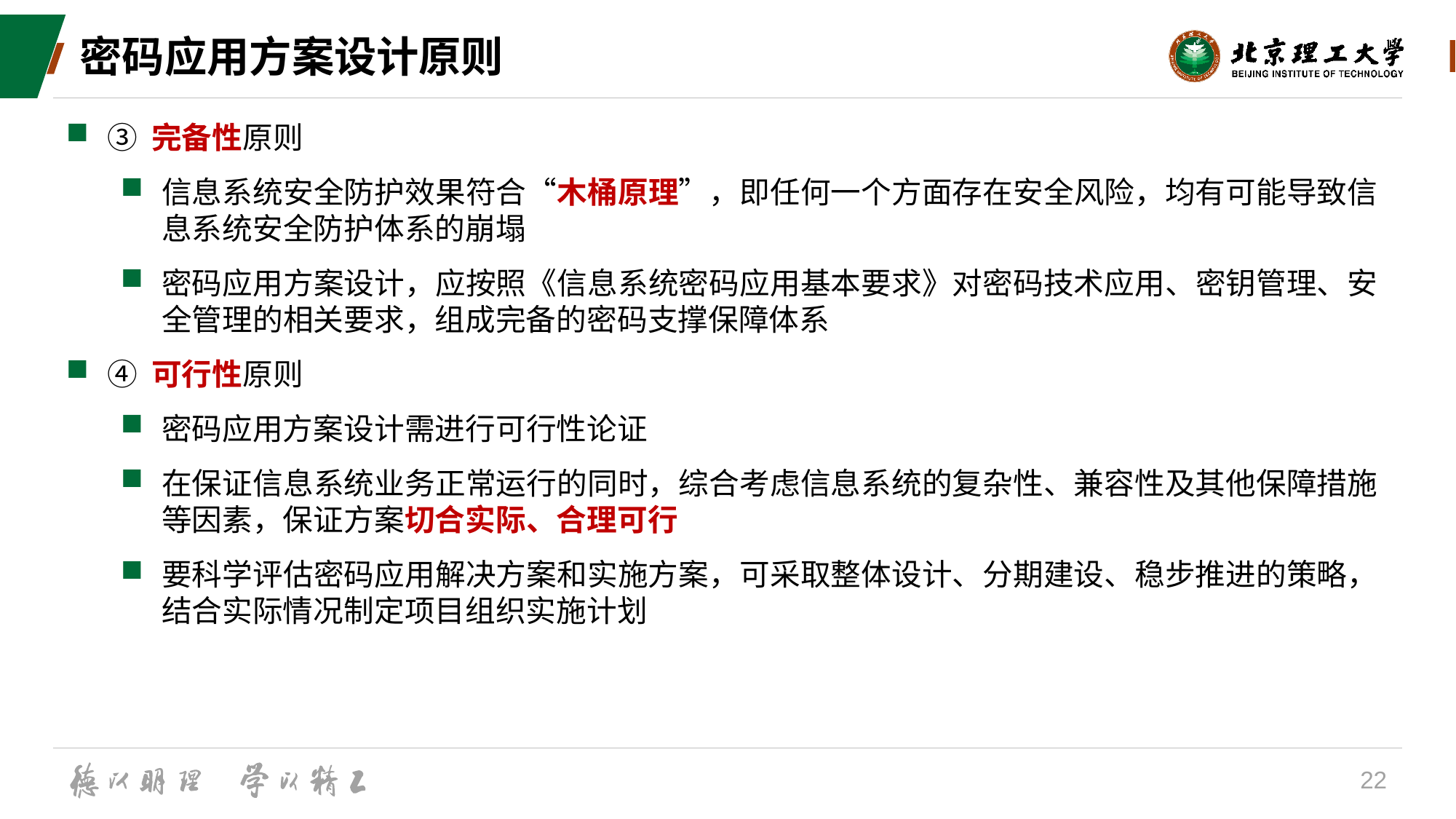

# 密码应用方案设计原则
③ 完备性原则
信息系统安全防护效果符合“木桶原理”，即任何一个方面存在安全风险，均有可能导致信息系统安全防护体系的崩塌
密码应用方案设计，应按照《信息系统密码应用基本要求》对密码技术应用、密钥管理、安全管理的相关要求，组成完备的密码支撑保障体系
④ 可行性原则
密码应用方案设计需进行可行性论证
在保证信息系统业务正常运行的同时，综合考虑信息系统的复杂性、兼容性及其他保障措施等因素，保证方案切合实际、合理可行
要科学评估密码应用解决方案和实施方案，可采取整体设计、分期建设、稳步推进的策略，结合实际情况制定项目组织实施计划